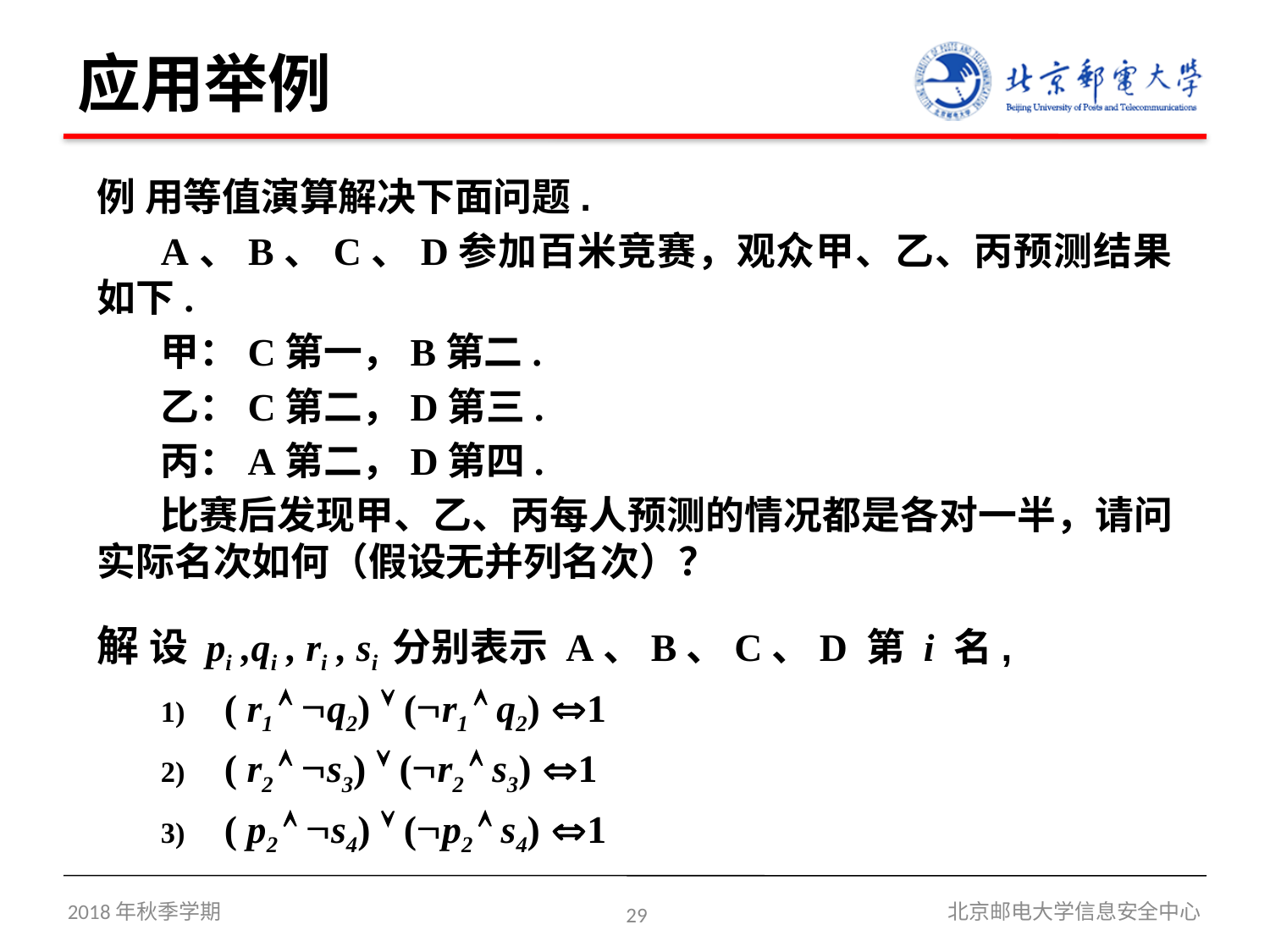

# 应用举例
例 用等值演算解决下面问题.
A、B、C、D参加百米竞赛，观众甲、乙、丙预测结果如下.
甲：C第一，B第二.
乙：C第二，D第三.
丙：A第二，D第四.
比赛后发现甲、乙、丙每人预测的情况都是各对一半，请问实际名次如何（假设无并列名次）？

解 设 pi ,qi , ri , si 分别表示 A、B、C、D 第 i 名,
( r1 ∧ ¬q2) ∨ (¬r1 ∧ q2) ⇔1
( r2 ∧ ¬s3) ∨ (¬r2 ∧ s3) ⇔1
( p2 ∧ ¬s4) ∨ (¬p2 ∧ s4) ⇔1

2018年秋季学期
29